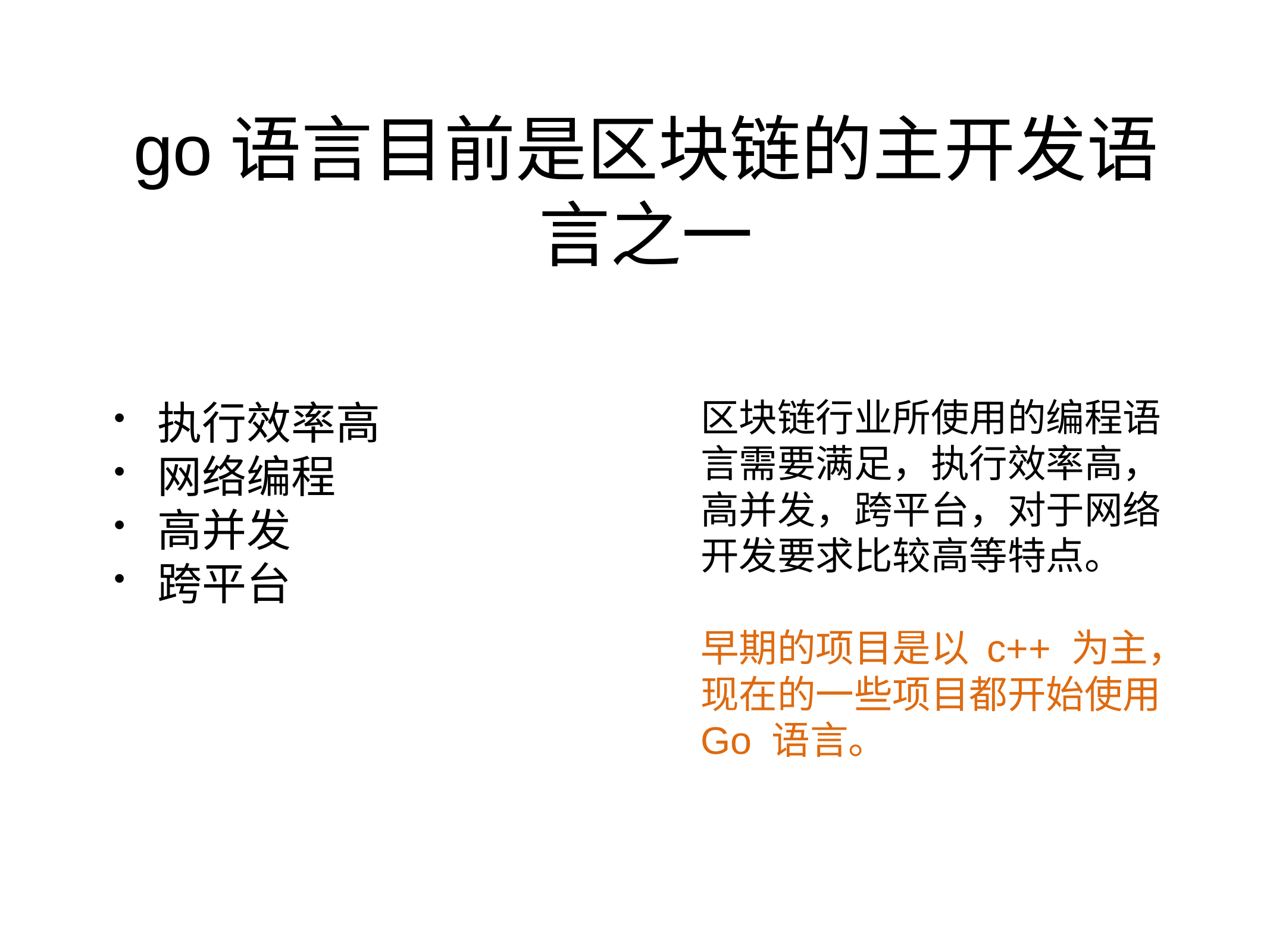

# go语言目前是区块链的主开发语言之一
区块链行业所使用的编程语言需要满足，执行效率高，高并发，跨平台，对于网络开发要求比较高等特点。

早期的项目是以 c++ 为主，现在的一些项目都开始使用 Go 语言。
执行效率高
网络编程
高并发
跨平台